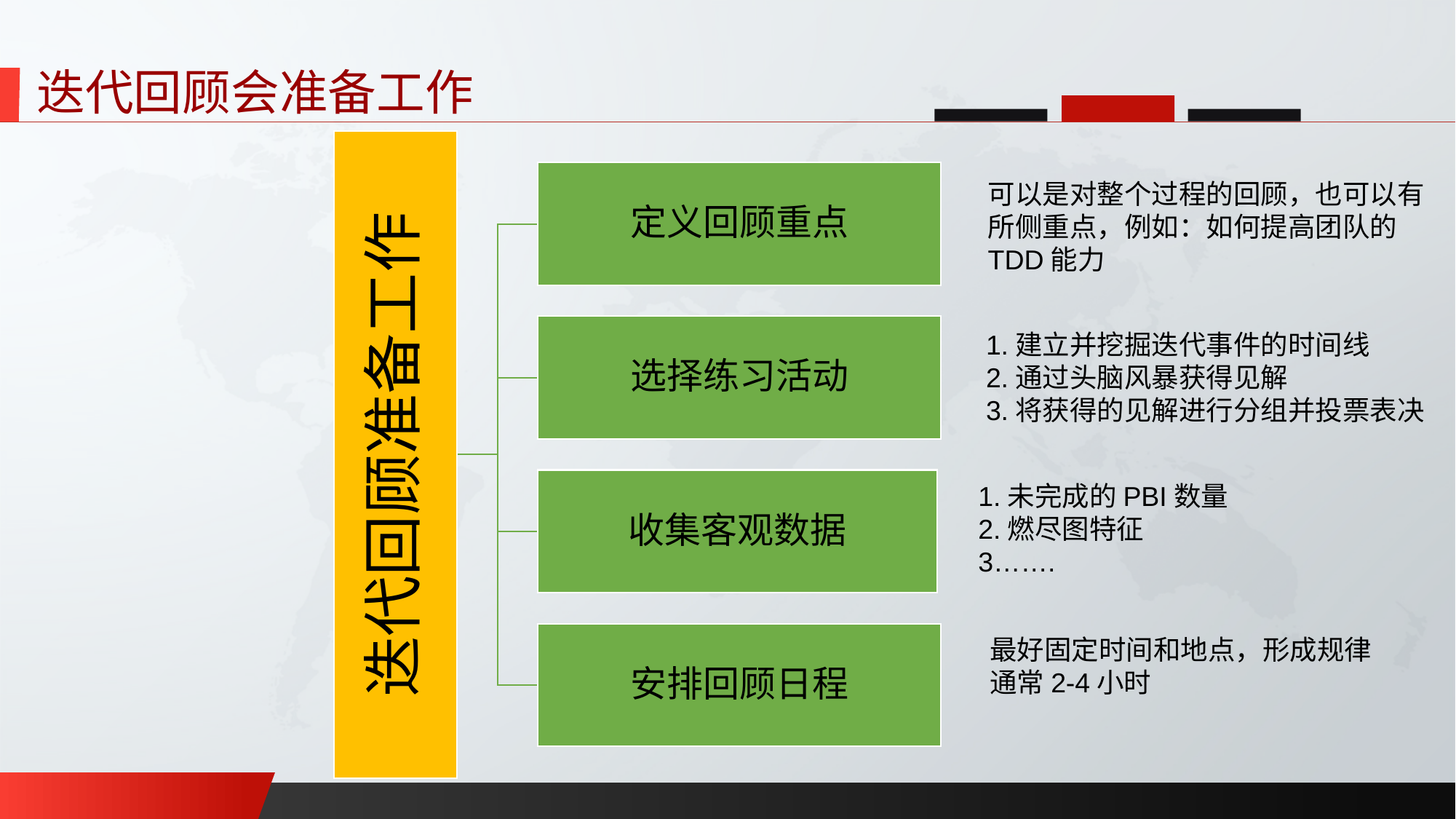

迭代回顾会准备工作

迭代回顾准备工作
定义回顾重点
选择练习活动
收集客观数据
安排回顾日程
可以是对整个过程的回顾，也可以有所侧重点，例如：如何提高团队的TDD能力
1.建立并挖掘迭代事件的时间线
2.通过头脑风暴获得见解
3.将获得的见解进行分组并投票表决
1.未完成的PBI数量
2.燃尽图特征
3…….
最好固定时间和地点，形成规律
通常2-4小时